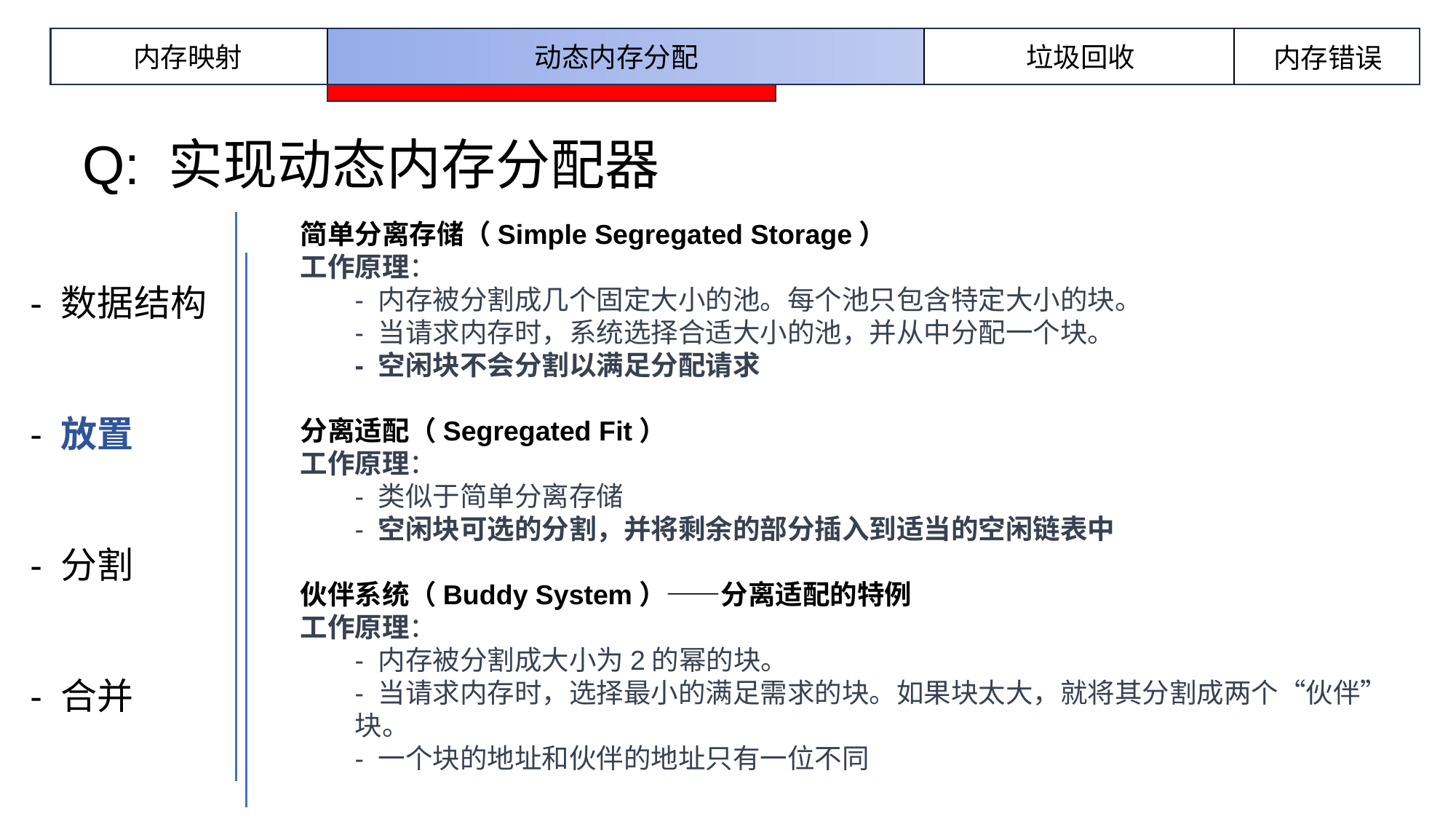

内存映射
动态内存分配
垃圾回收
内存错误

Q: 实现动态内存分配器
简单分离存储（Simple Segregated Storage）
工作原理：
- 内存被分割成几个固定大小的池。每个池只包含特定大小的块。
- 当请求内存时，系统选择合适大小的池，并从中分配一个块。
- 空闲块不会分割以满足分配请求

分离适配（Segregated Fit）
工作原理：
- 类似于简单分离存储
- 空闲块可选的分割，并将剩余的部分插入到适当的空闲链表中

伙伴系统（Buddy System）——分离适配的特例
工作原理：
- 内存被分割成大小为2的幂的块。
- 当请求内存时，选择最小的满足需求的块。如果块太大，就将其分割成两个“伙伴”块。
- 一个块的地址和伙伴的地址只有一位不同

- 数据结构

- 放置

- 分割

- 合并